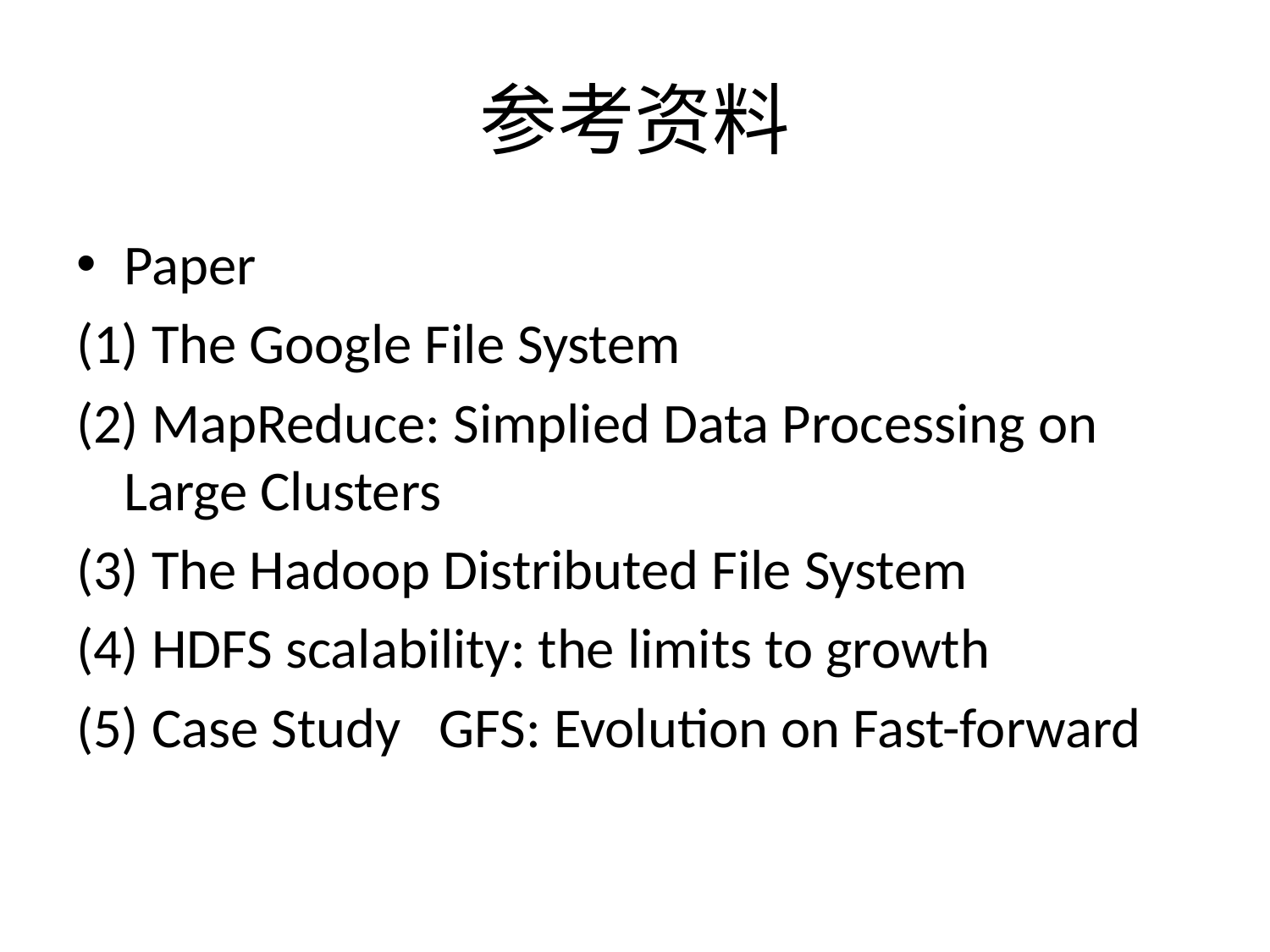

# 参考资料
Paper
(1) The Google File System
(2) MapReduce: Simplied Data Processing on Large Clusters
(3) The Hadoop Distributed File System
(4) HDFS scalability: the limits to growth
(5) Case Study   GFS: Evolution on Fast-forward